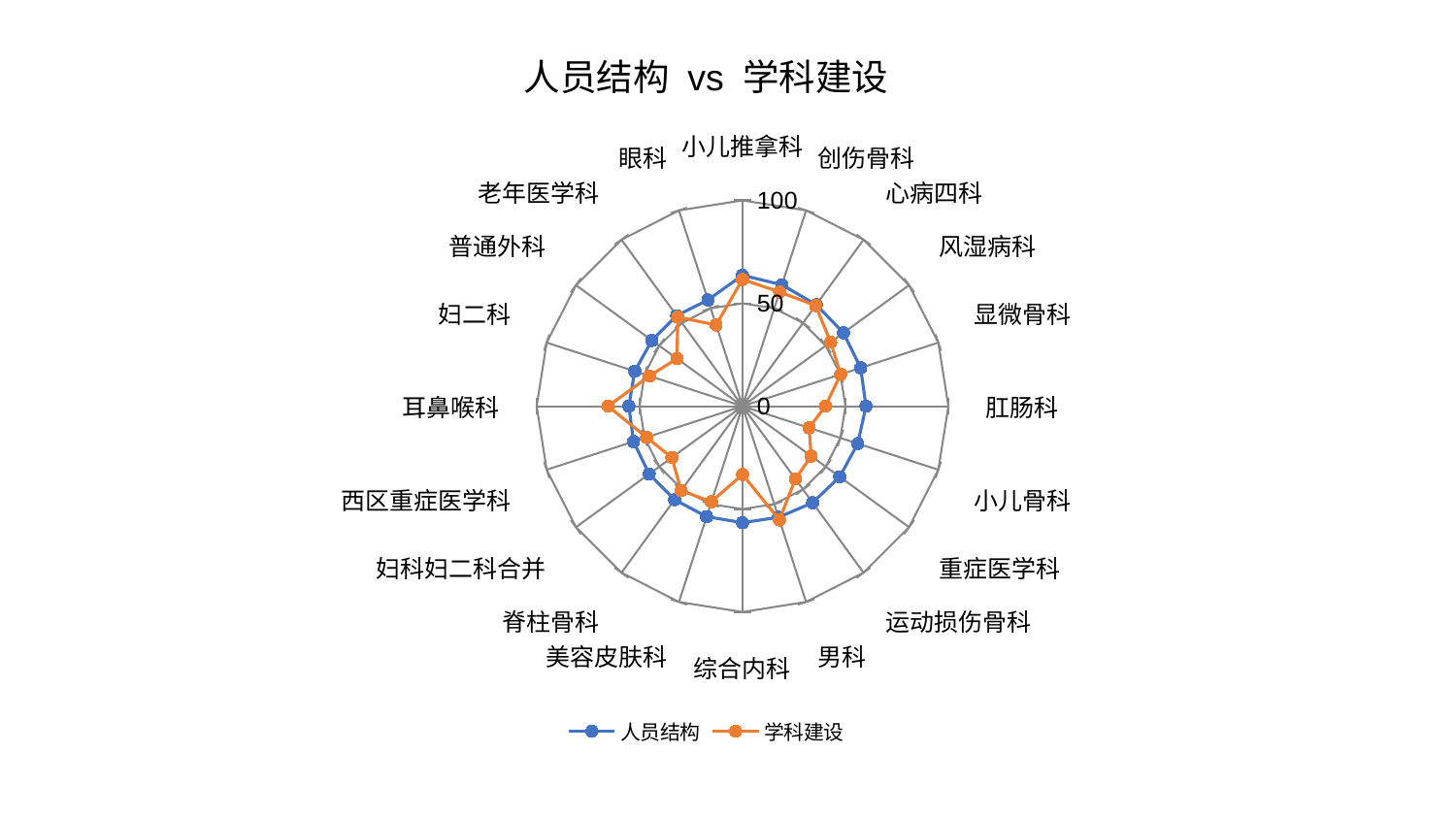

### Chart: 人员结构 vs 学科建设

| Category | 人员结构 | 学科建设 |
|---|---|---|
| 小儿推拿科 | 63.63572737897196 | 61.59498475418711 |
| 创伤骨科 | 62.00498386943001 | 58.34800356418736 |
| 心病四科 | 60.928914582694624 | 60.44788789056945 |
| 风湿病科 | 60.62605525735667 | 52.92992707192248 |
| 显微骨科 | 60.33600592442637 | 50.143100143637774 |
| 肛肠科 | 59.967325807460156 | 40.27069708671841 |
| 小儿骨科 | 58.877600821147254 | 34.021878274332764 |
| 重症医学科 | 58.35768760773981 | 41.23592748070641 |
| 运动损伤骨科 | 57.9542190531595 | 43.74828233560455 |
| 男科 | 56.760091307730185 | 58.084591777848566 |
| 综合内科 | 56.606668909639545 | 33.17301527736729 |
| 美容皮肤科 | 56.41893159721071 | 48.848766986283685 |
| 脊柱骨科 | 56.167012532115805 | 50.71509708265405 |
| 妇科妇二科合并 | 56.05988153488441 | 42.44545321174634 |
| 西区重症医学科 | 55.6625840503063 | 48.97883740496118 |
| 耳鼻喉科 | 55.2158450680807 | 65.31548998878053 |
| 妇二科 | 55.034521368359165 | 47.51026438954357 |
| 普通外科 | 54.38468990036319 | 39.335632441492905 |
| 老年医学科 | 54.38178232989339 | 53.543703832923526 |
| 眼科 | 54.29735164860076 | 41.49706390636041 |
45